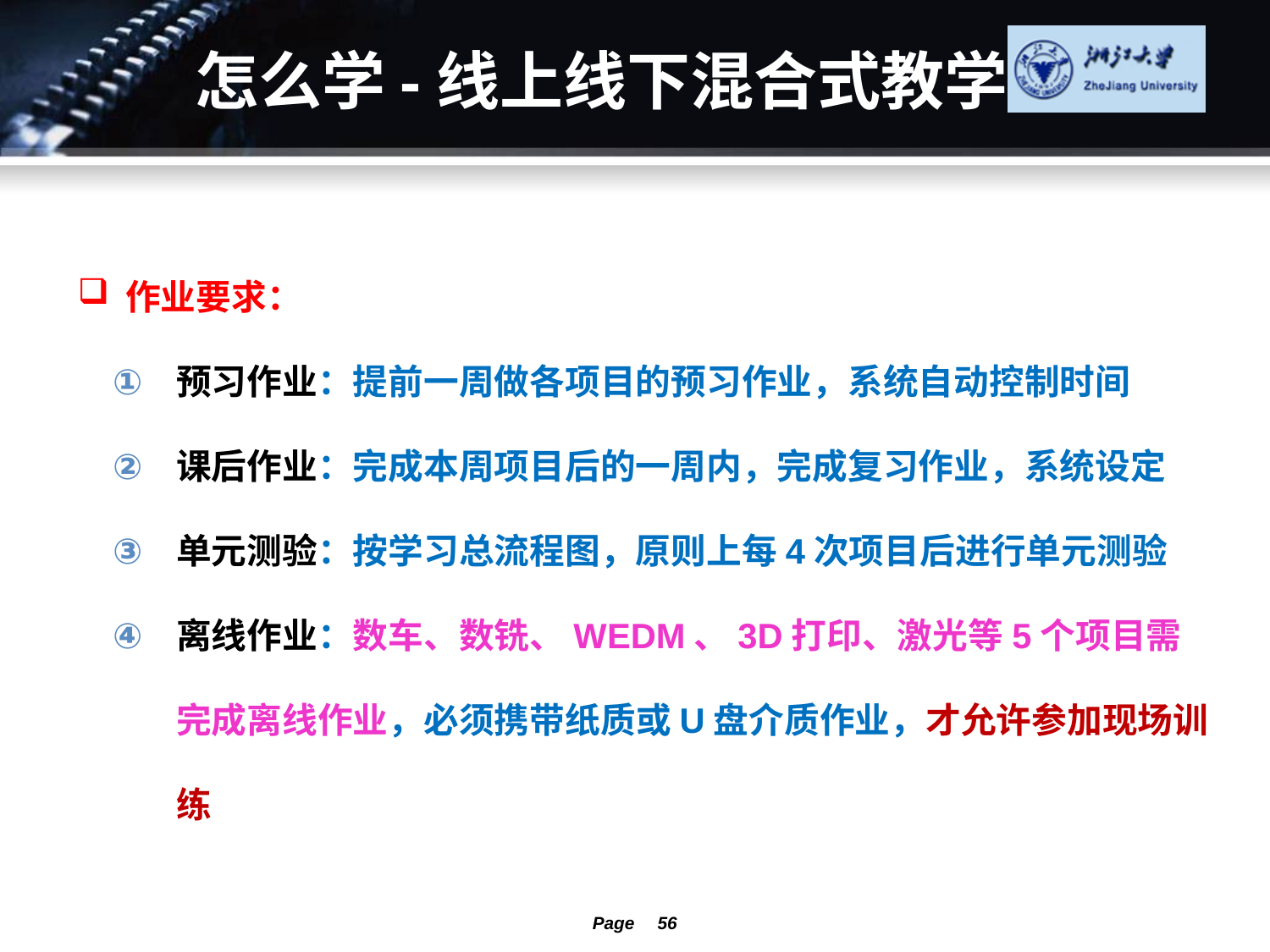

# 怎么学-线上线下混合式教学
作业要求：
预习作业：提前一周做各项目的预习作业，系统自动控制时间
课后作业：完成本周项目后的一周内，完成复习作业，系统设定
单元测验：按学习总流程图，原则上每4次项目后进行单元测验
离线作业：数车、数铣、WEDM、3D打印、激光等5个项目需完成离线作业，必须携带纸质或U盘介质作业，才允许参加现场训练